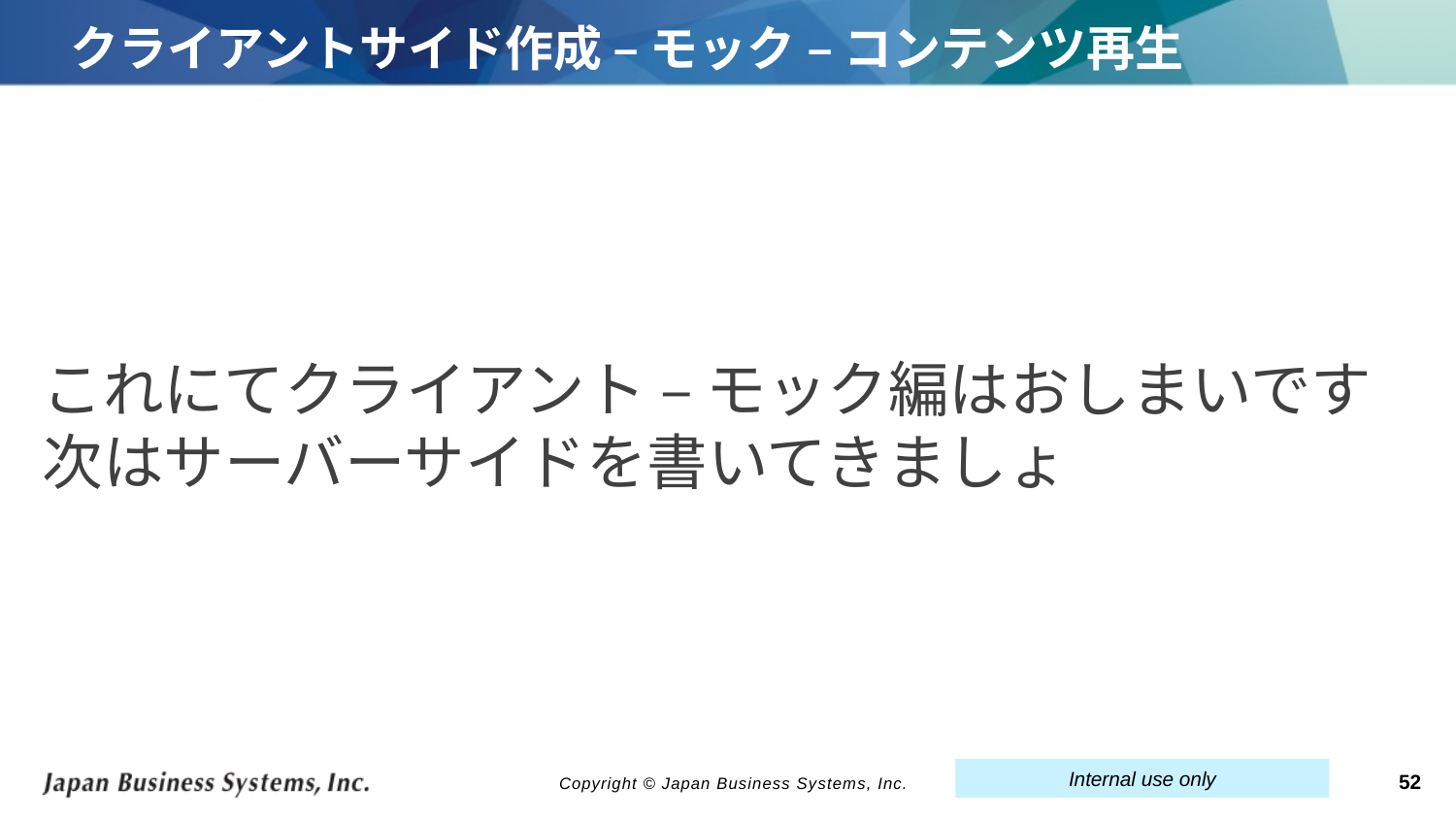

# クライアントサイド作成 – モック – コンテンツ再生
これにてクライアント – モック編はおしまいです
次はサーバーサイドを書いてきましょ